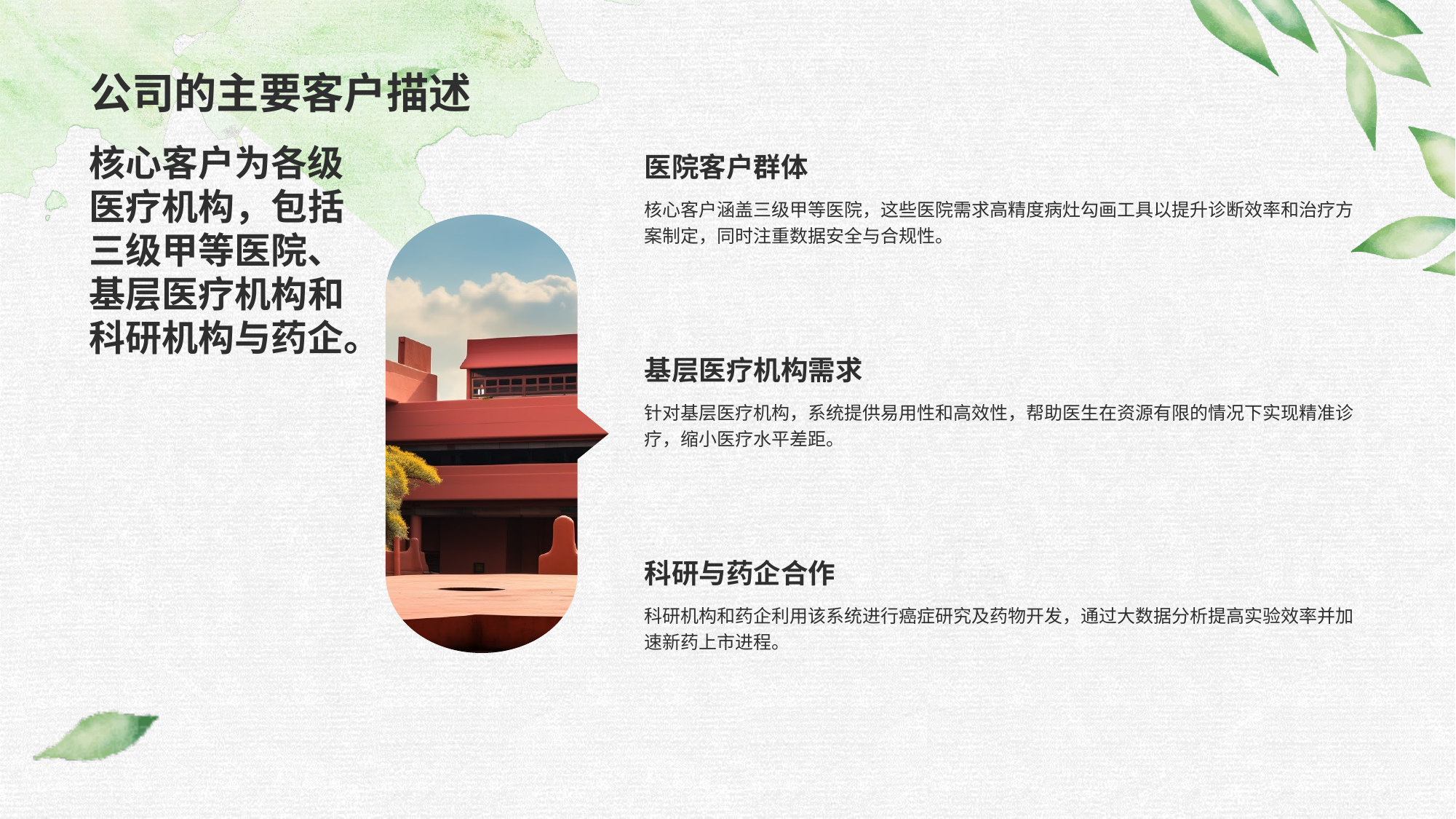

# 公司的主要客户描述
核心客户为各级医疗机构，包括三级甲等医院、基层医疗机构和科研机构与药企。
医院客户群体
核心客户涵盖三级甲等医院，这些医院需求高精度病灶勾画工具以提升诊断效率和治疗方案制定，同时注重数据安全与合规性。
基层医疗机构需求
针对基层医疗机构，系统提供易用性和高效性，帮助医生在资源有限的情况下实现精准诊疗，缩小医疗水平差距。
科研与药企合作
科研机构和药企利用该系统进行癌症研究及药物开发，通过大数据分析提高实验效率并加速新药上市进程。